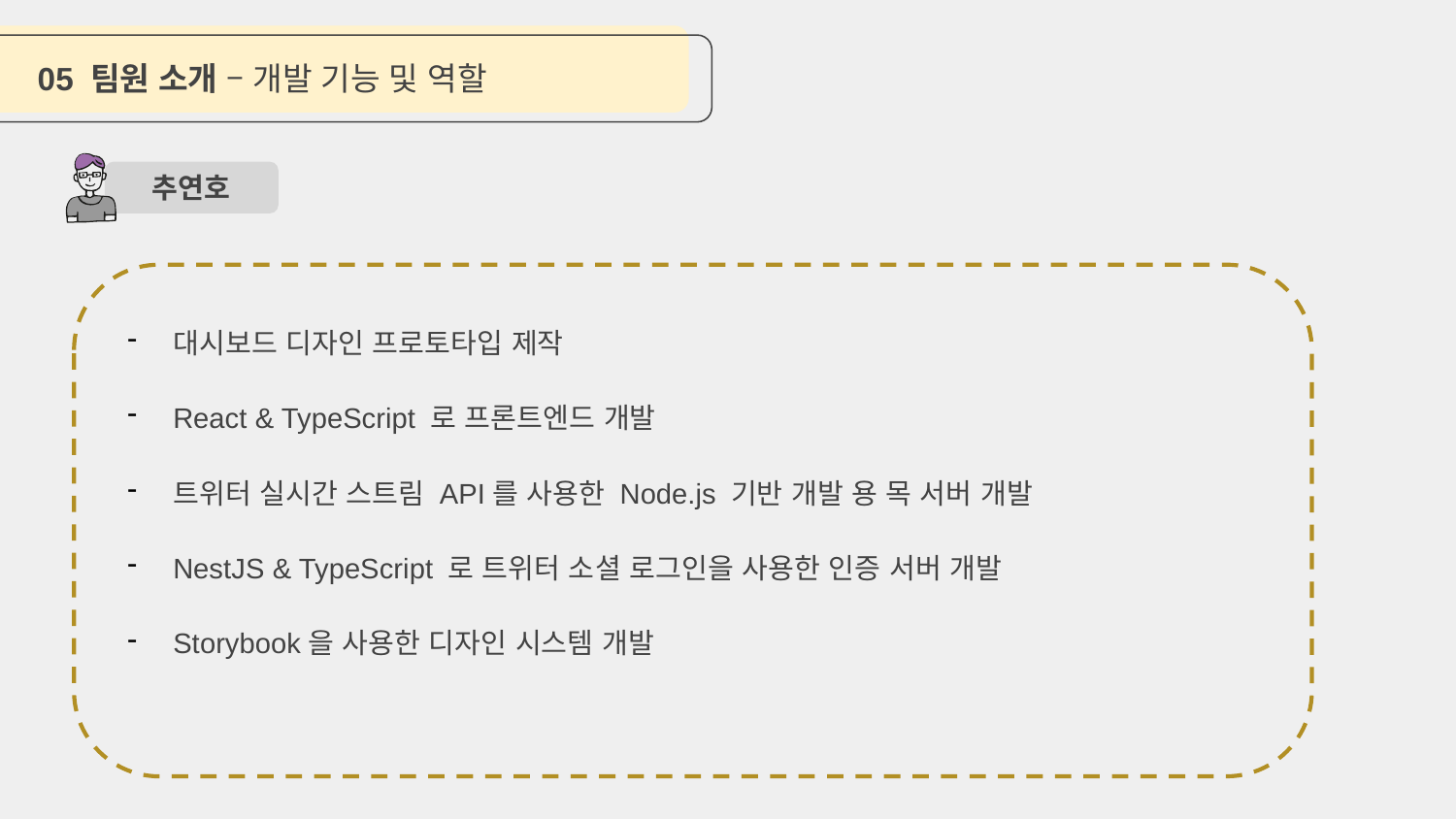

05 팀원 소개 – 개발 기능 및 역할

추연호

대시보드 디자인 프로토타입 제작
React & TypeScript 로 프론트엔드 개발
트위터 실시간 스트림 API를 사용한 Node.js 기반 개발 용 목 서버 개발
NestJS & TypeScript 로 트위터 소셜 로그인을 사용한 인증 서버 개발
Storybook을 사용한 디자인 시스템 개발